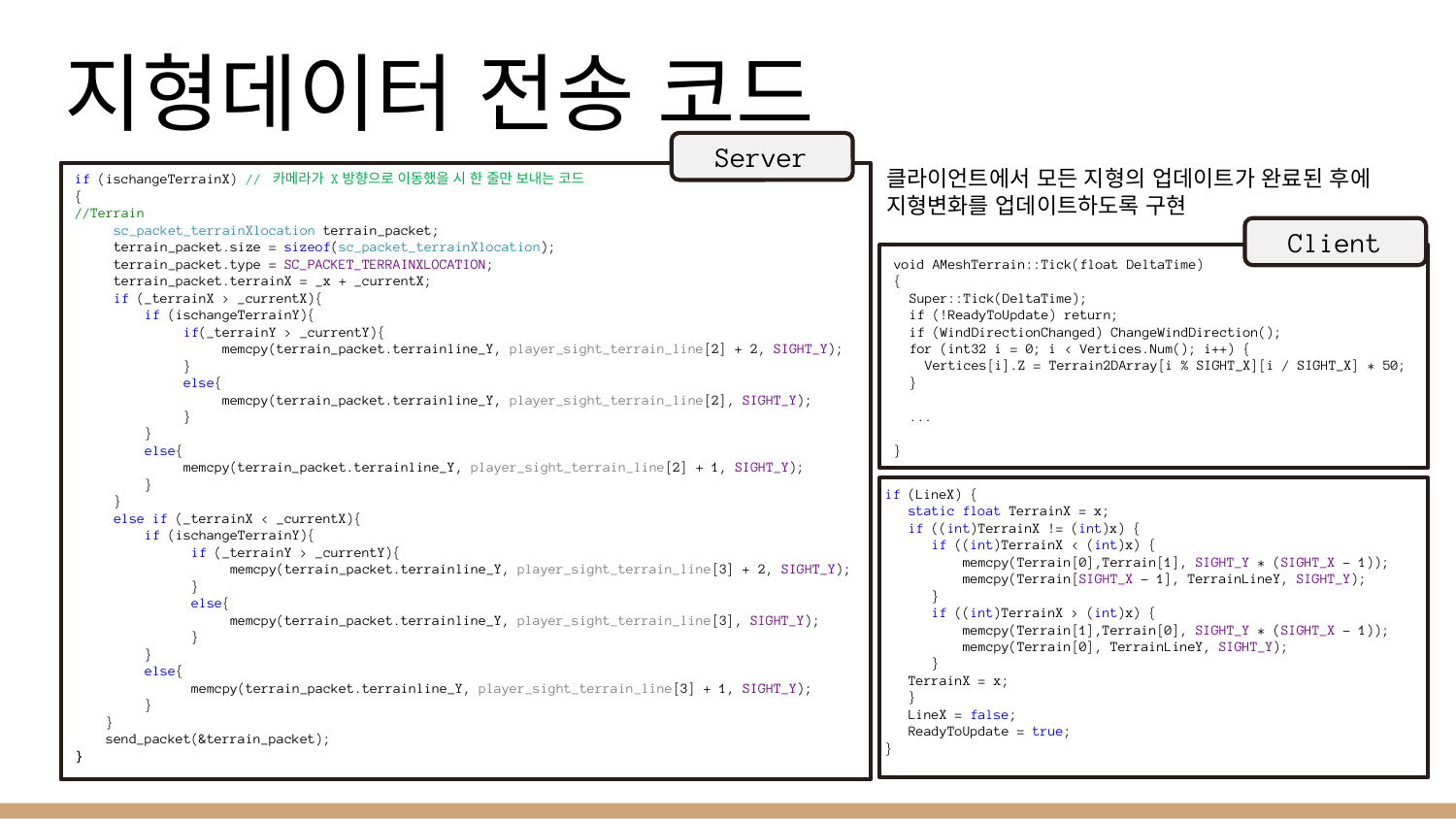

# 지형데이터 전송 코드
Server
클라이언트에서 모든 지형의 업데이트가 완료된 후에 지형변화를 업데이트하도록 구현

if (ischangeTerrainX) // 카메라가 X방향으로 이동했을 시 한 줄만 보내는 코드
{
//Terrain
     sc_packet_terrainXlocation terrain_packet;
     terrain_packet.size = sizeof(sc_packet_terrainXlocation);
     terrain_packet.type = SC_PACKET_TERRAINXLOCATION;
     terrain_packet.terrainX = _x + _currentX;
     if (_terrainX > _currentX){
         if (ischangeTerrainY){
              if(_terrainY > _currentY){
                   memcpy(terrain_packet.terrainline_Y, player_sight_terrain_line[2] + 2, SIGHT_Y);
              }
              else{
                   memcpy(terrain_packet.terrainline_Y, player_sight_terrain_line[2], SIGHT_Y);
              }
         }
         else{
              memcpy(terrain_packet.terrainline_Y, player_sight_terrain_line[2] + 1, SIGHT_Y);
         }
     }
     else if (_terrainX < _currentX){
         if (ischangeTerrainY){
               if (_terrainY > _currentY){
                    memcpy(terrain_packet.terrainline_Y, player_sight_terrain_line[3] + 2, SIGHT_Y);
               }
               else{
                    memcpy(terrain_packet.terrainline_Y, player_sight_terrain_line[3], SIGHT_Y);
               }
         }
         else{
               memcpy(terrain_packet.terrainline_Y, player_sight_terrain_line[3] + 1, SIGHT_Y);
         }
    }
    send_packet(&terrain_packet);
}
Client

void AMeshTerrain::Tick(float DeltaTime)
{
  Super::Tick(DeltaTime);
  if (!ReadyToUpdate) return;
  if (WindDirectionChanged) ChangeWindDirection();
  for (int32 i = 0; i < Vertices.Num(); i++) {
    Vertices[i].Z = Terrain2DArray[i % SIGHT_X][i / SIGHT_X] * 50;
  }

  ...

}
if (LineX) {
   static float TerrainX = x;
   if ((int)TerrainX != (int)x) {
      if ((int)TerrainX < (int)x) {
          memcpy(Terrain[0],Terrain[1], SIGHT_Y * (SIGHT_X - 1));
          memcpy(Terrain[SIGHT_X - 1], TerrainLineY, SIGHT_Y);
      }
      if ((int)TerrainX > (int)x) {
          memcpy(Terrain[1],Terrain[0], SIGHT_Y * (SIGHT_X - 1));
          memcpy(Terrain[0], TerrainLineY, SIGHT_Y);
      }
   TerrainX = x;
   }
   LineX = false;
   ReadyToUpdate = true;
}